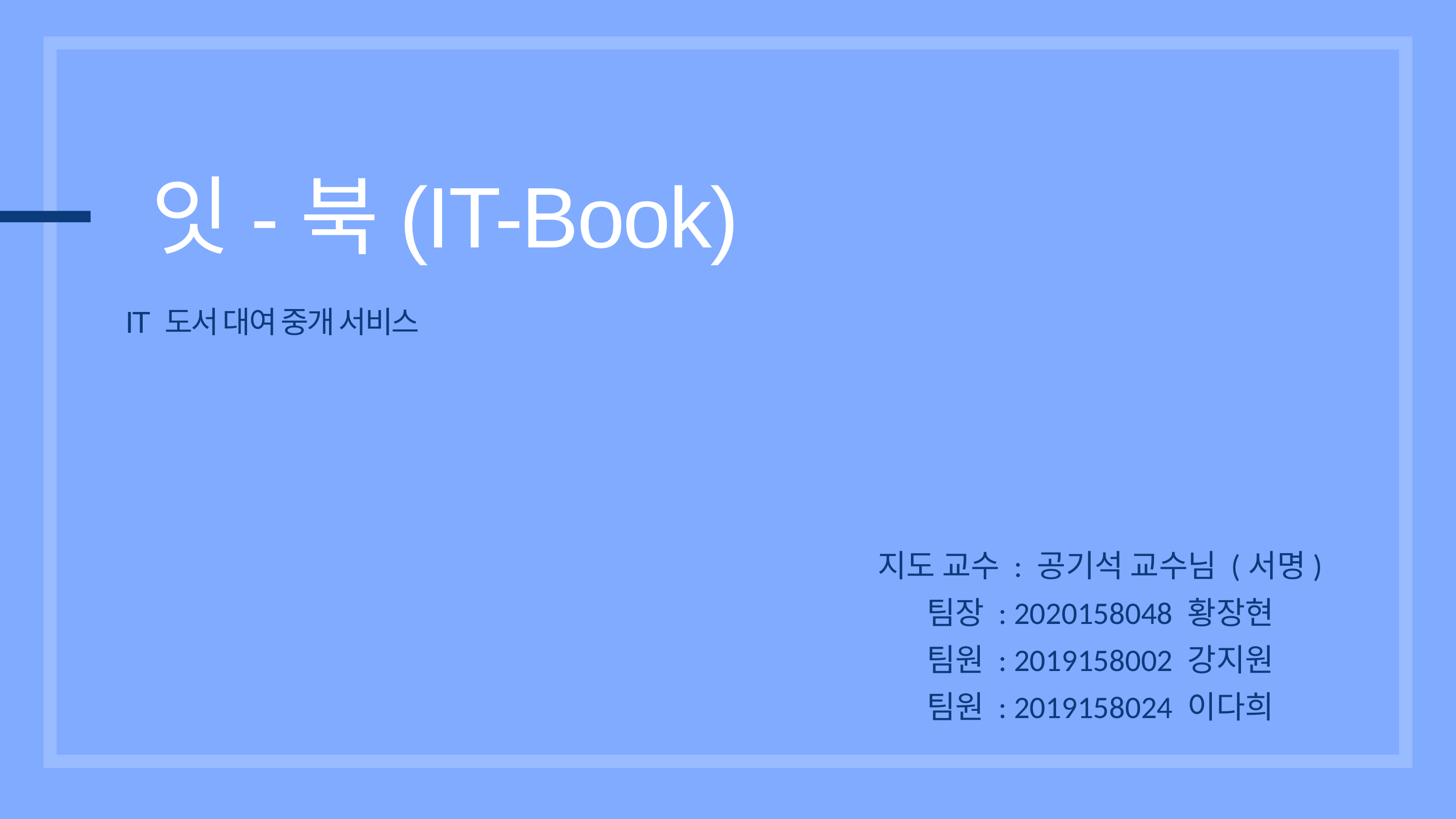

잇-북(IT-Book)

IT 도서 대여 중개 서비스

지도 교수 : 공기석 교수님 (서명)
팀장 : 2020158048 황장현
팀원 : 2019158002 강지원
팀원 : 2019158024 이다희